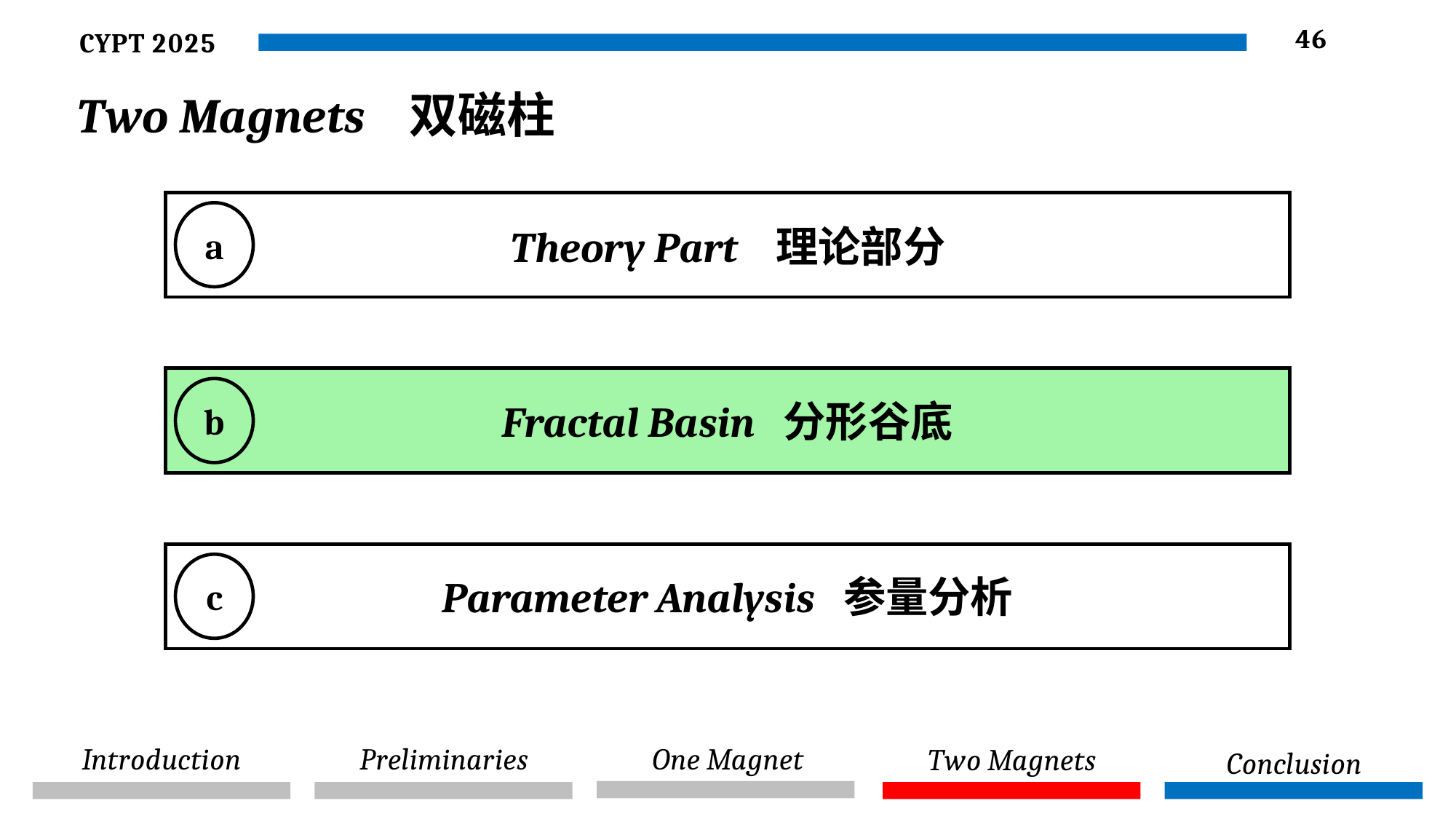

46
Two Magnets   双磁柱

a
Theory Part   理论部分

b
Fractal Basin  分形谷底

c
Parameter Analysis  参量分析